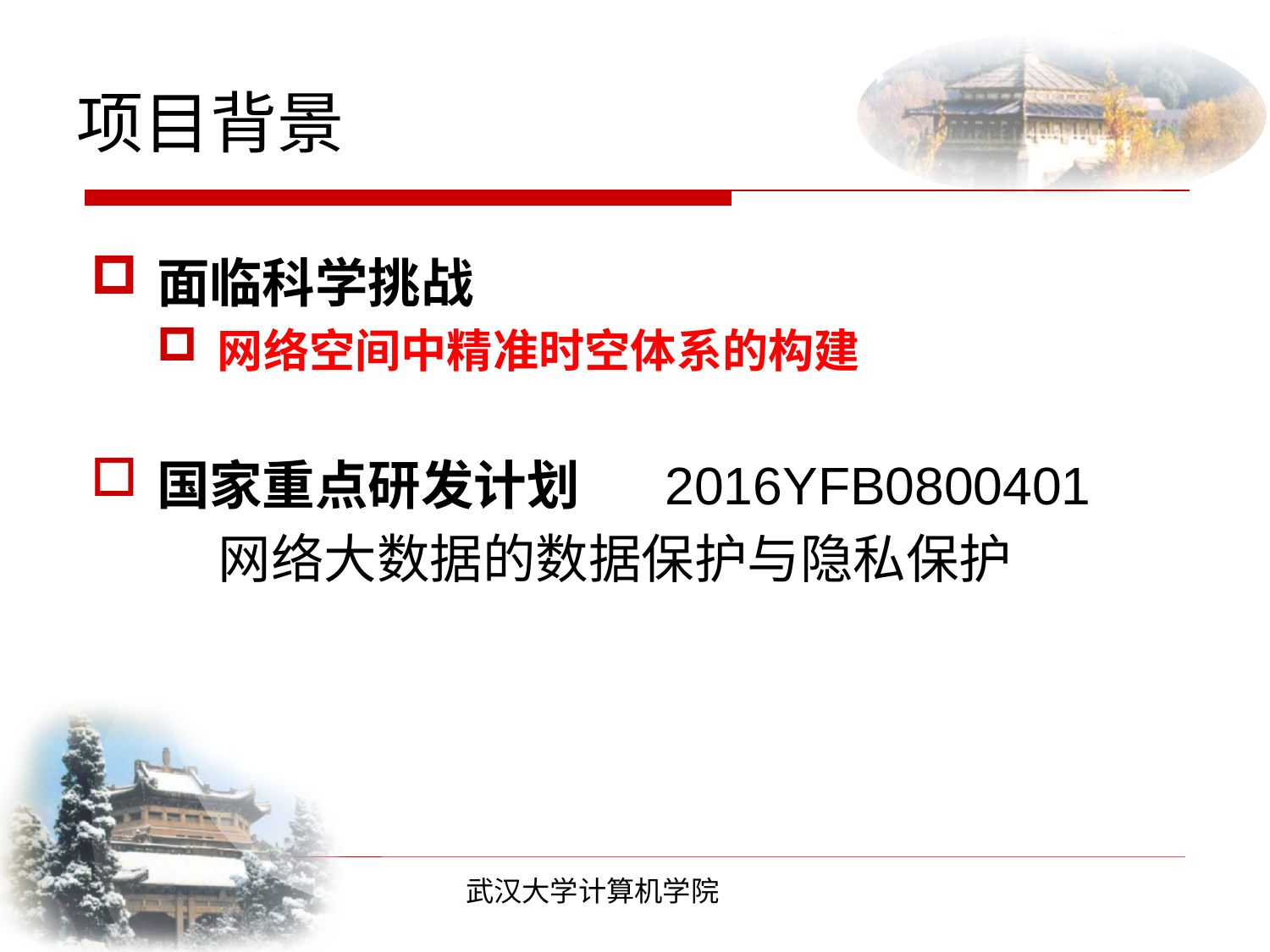

# 项目背景
面临科学挑战
网络空间中精准时空体系的构建

国家重点研发计划      2016YFB0800401
	网络大数据的数据保护与隐私保护

武汉大学计算机学院